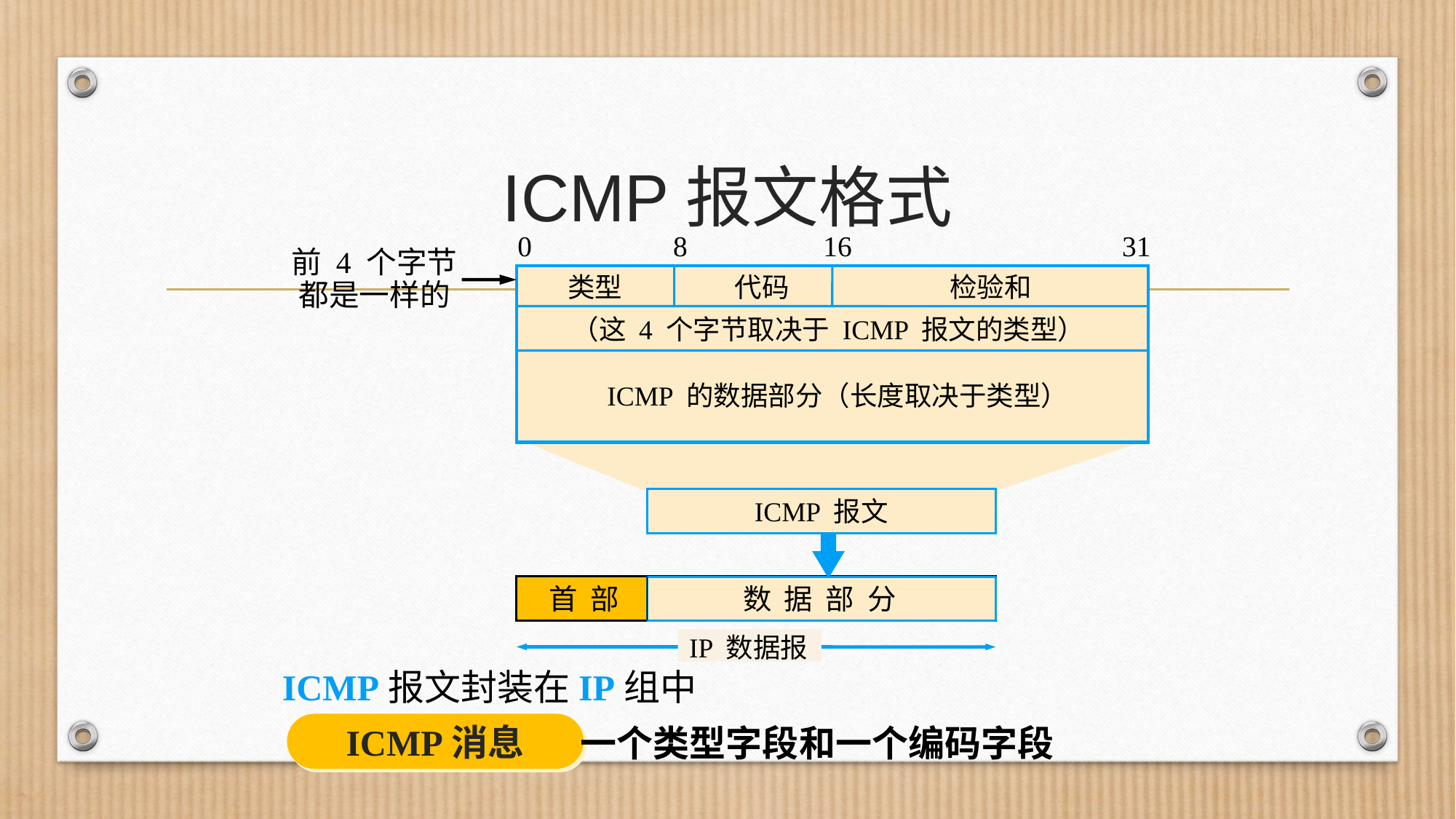

# ICMP报文格式
0
8
16
31
前 4 个字节
都是一样的
类型
代码
检验和

（这 4 个字节取决于 ICMP 报文的类型）
ICMP 的数据部分（长度取决于类型）

ICMP 报文

首  部
数  据  部  分

IP 数据报

ICMP报文封装在IP组中
ICMP消息
一个类型字段和一个编码字段